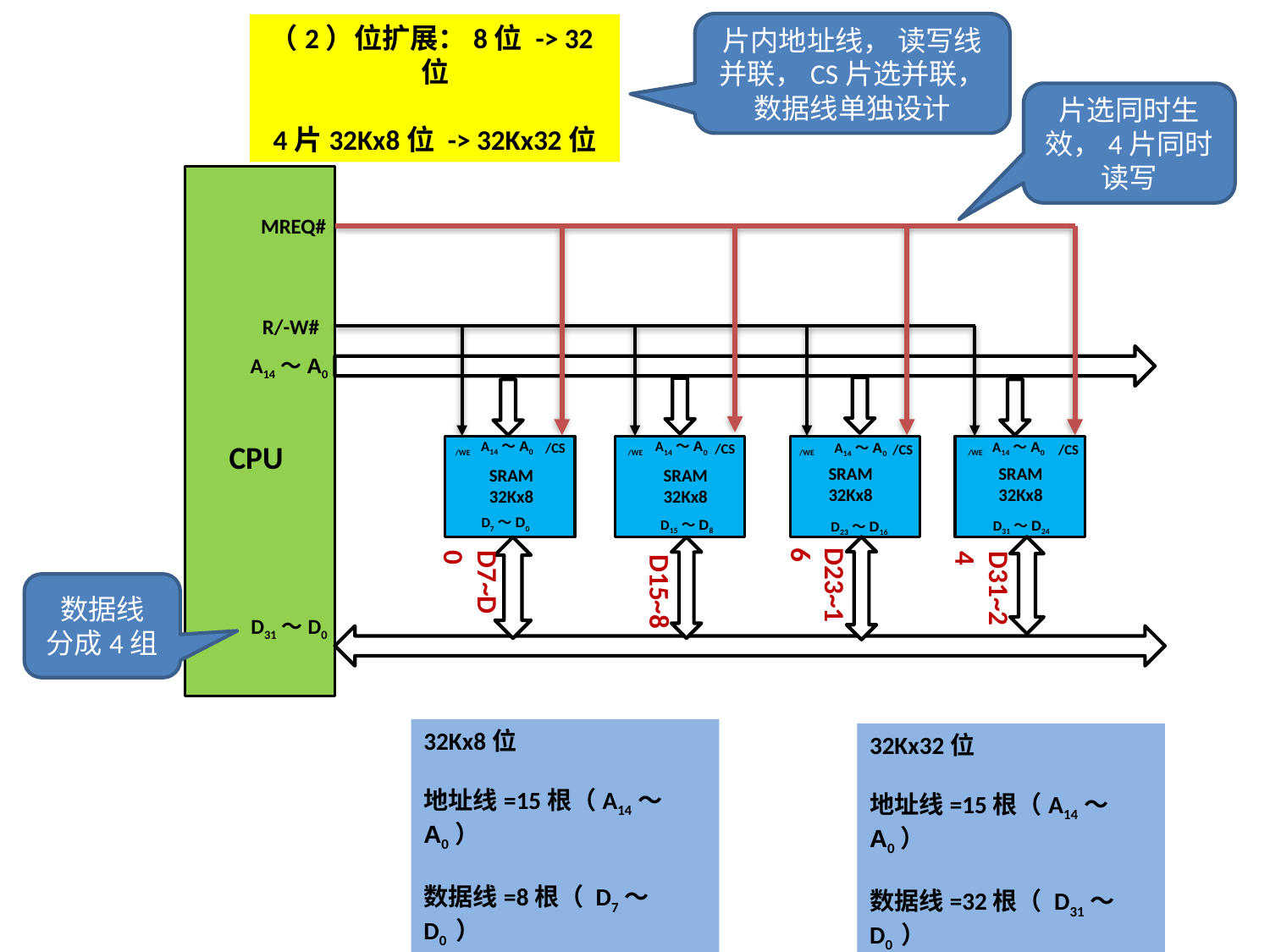

片内地址线， 读写线并联，CS片选并联，数据线单独设计
（2）位扩展：8位 -> 32位

4片32Kx8位 -> 32Kx32位
片选同时生效，4片同时读写

MREQ#
R/-W#

A14～A0

A14～A0
CPU
A14～A0
/WE
/WE
/WE
A14～A0
/WE
/CS
A14～A0
/CS
/CS
   /CS

SRAM
32Kx8
SRAM
32Kx8
SRAM
32Kx8
SRAM
32Kx8
D7～D0
D15～D8
D31～D24
D23～D16
D23~16
D7~D0
D31~24
D15~8

数据线
分成4组
D31～D0

32Kx8位

地址线=15根（A14～A0）

数据线=8根（ D7～D0 ）
32Kx32位

地址线=15根（A14～A0）

数据线=32根（ D31～D0 ）